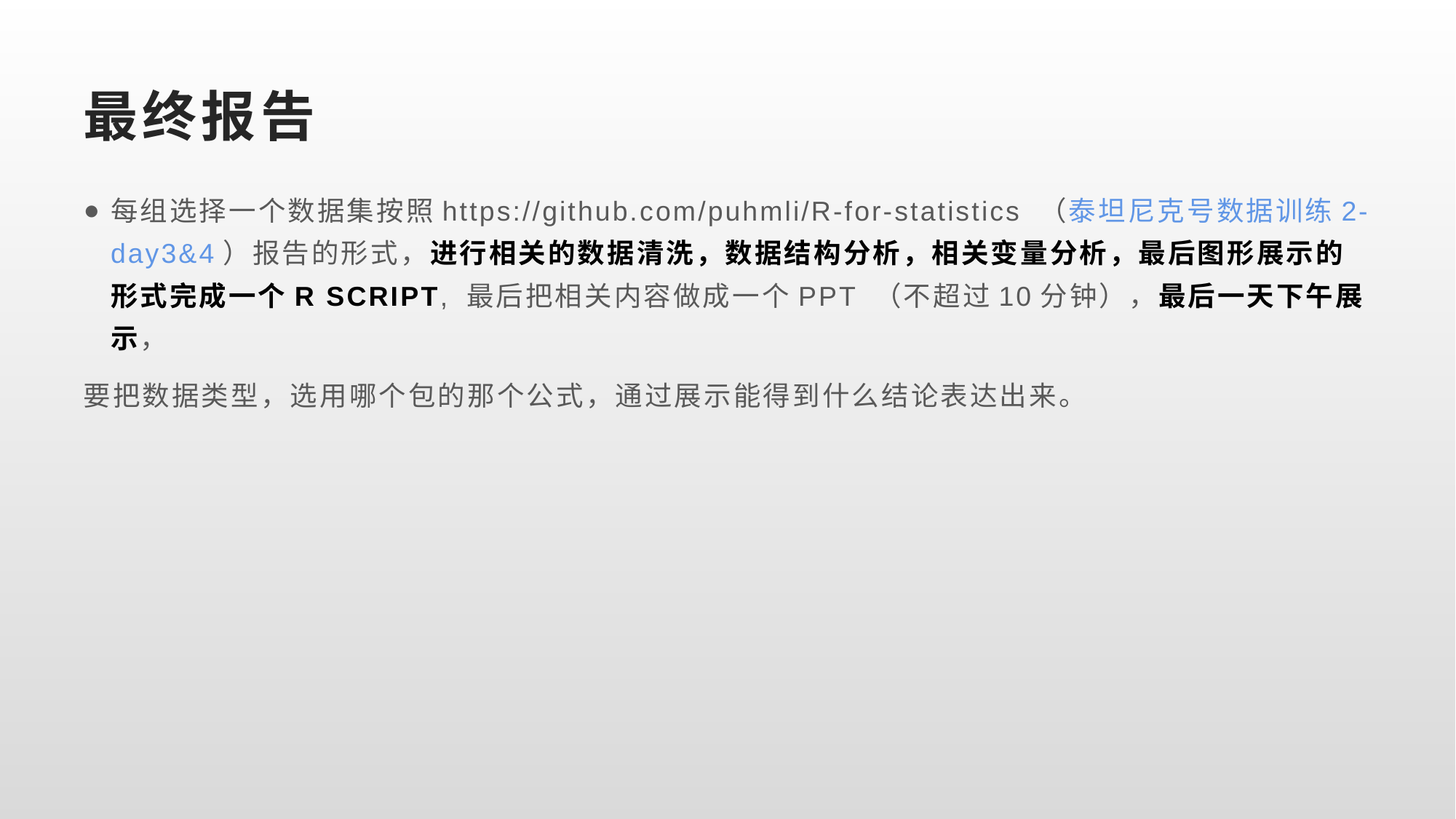

# 最终报告
每组选择一个数据集按照https://github.com/puhmli/R-for-statistics （泰坦尼克号数据训练2-day3&4）报告的形式，进行相关的数据清洗，数据结构分析，相关变量分析，最后图形展示的形式完成一个R SCRIPT, 最后把相关内容做成一个PPT （不超过10分钟），最后一天下午展示，
要把数据类型，选用哪个包的那个公式，通过展示能得到什么结论表达出来。